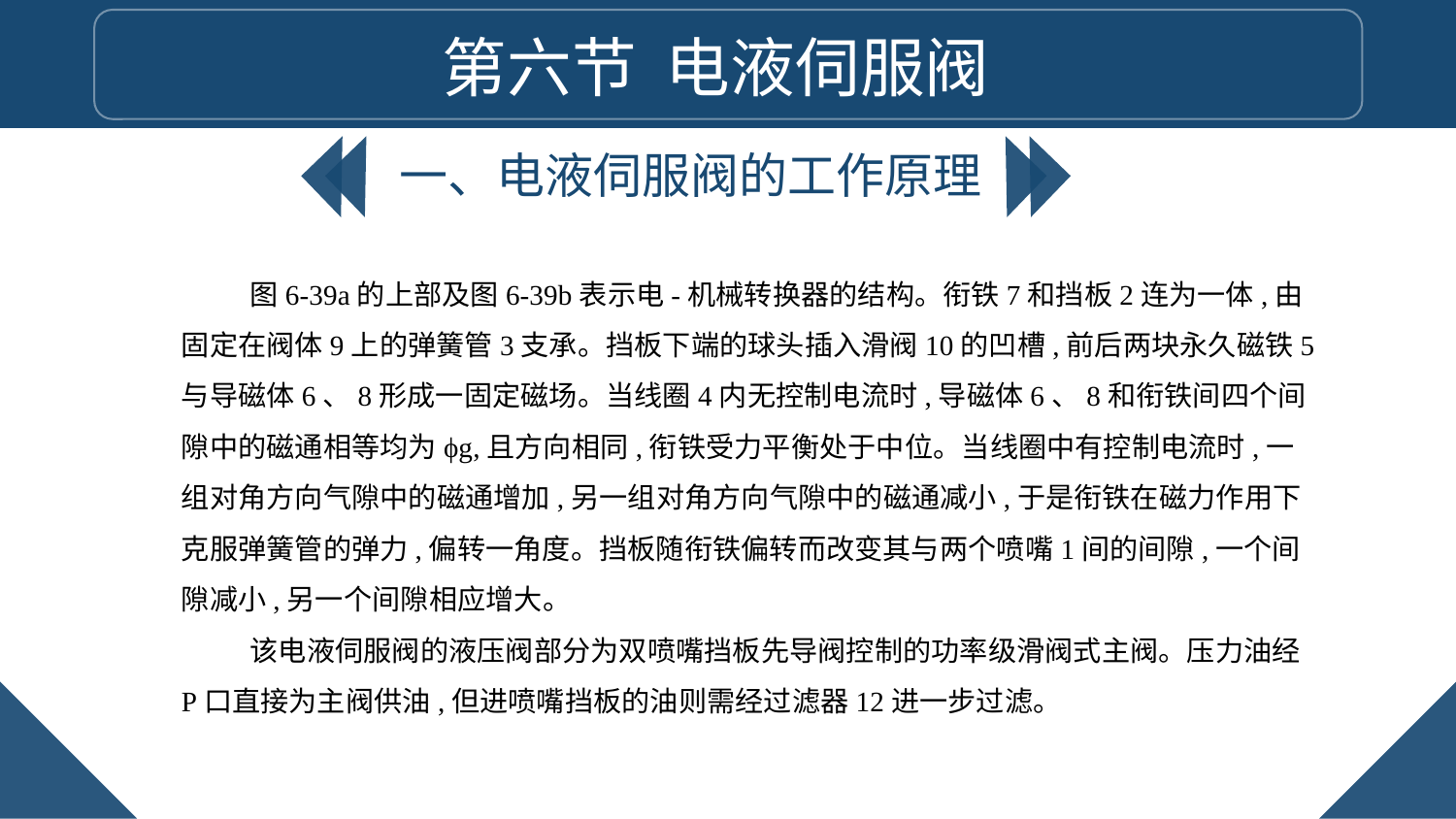

第六节  电液伺服阀
一、电液伺服阀的工作原理

图6-39a的上部及图6-39b表示电-机械转换器的结构。衔铁7和挡板2连为一体,由固定在阀体9上的弹簧管3支承。挡板下端的球头插入滑阀10的凹槽,前后两块永久磁铁5与导磁体6、8形成一固定磁场。当线圈4内无控制电流时,导磁体6、8和衔铁间四个间隙中的磁通相等均为ϕg,且方向相同,衔铁受力平衡处于中位。当线圈中有控制电流时,一组对角方向气隙中的磁通增加,另一组对角方向气隙中的磁通减小,于是衔铁在磁力作用下克服弹簧管的弹力,偏转一角度。挡板随衔铁偏转而改变其与两个喷嘴1间的间隙,一个间隙减小,另一个间隙相应增大。
该电液伺服阀的液压阀部分为双喷嘴挡板先导阀控制的功率级滑阀式主阀。压力油经P口直接为主阀供油,但进喷嘴挡板的油则需经过滤器12进一步过滤。